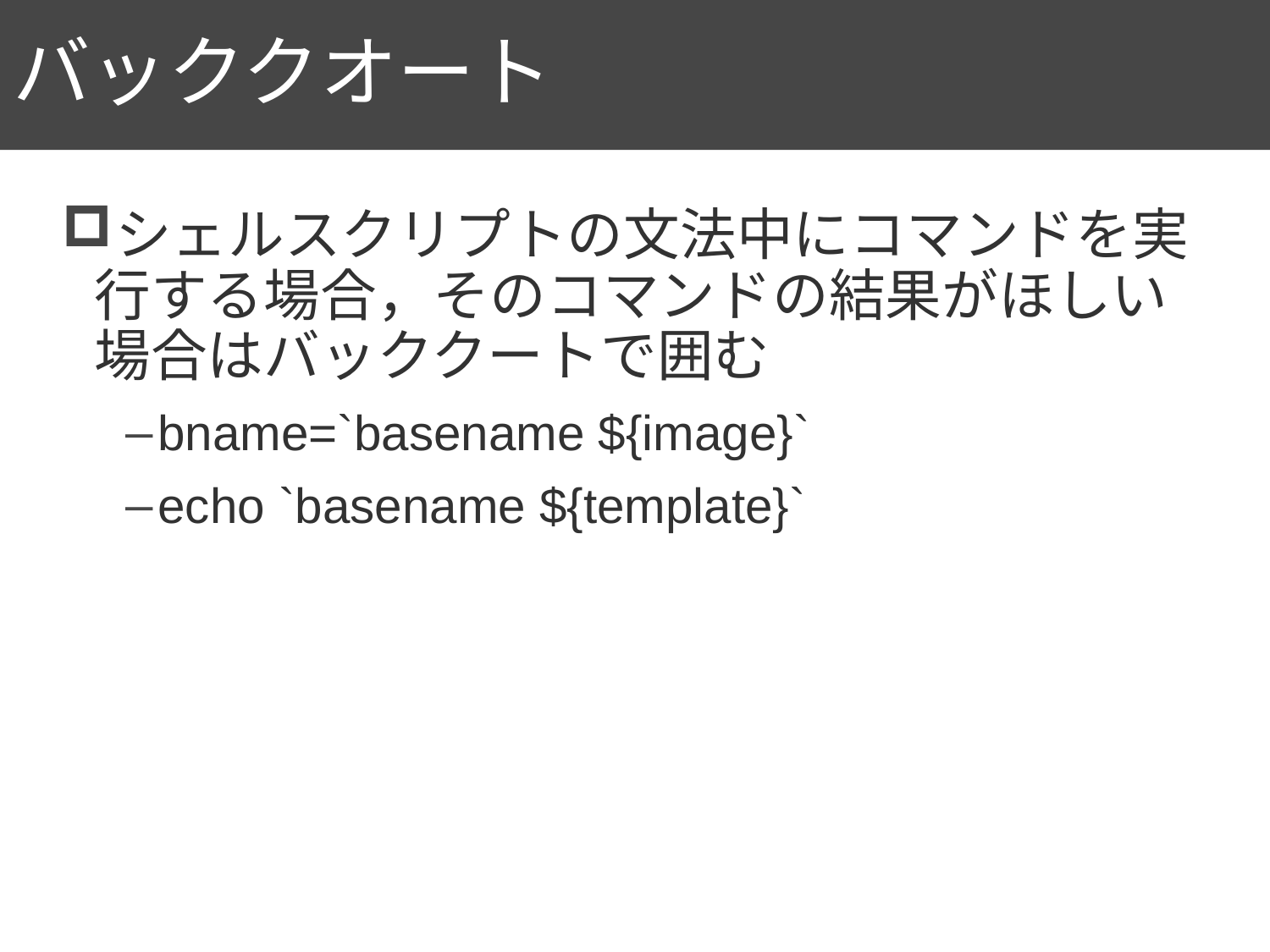

# バッククオート
86
シェルスクリプトの文法中にコマンドを実行する場合，そのコマンドの結果がほしい場合はバッククートで囲む
bname=`basename ${image}`
echo `basename ${template}`